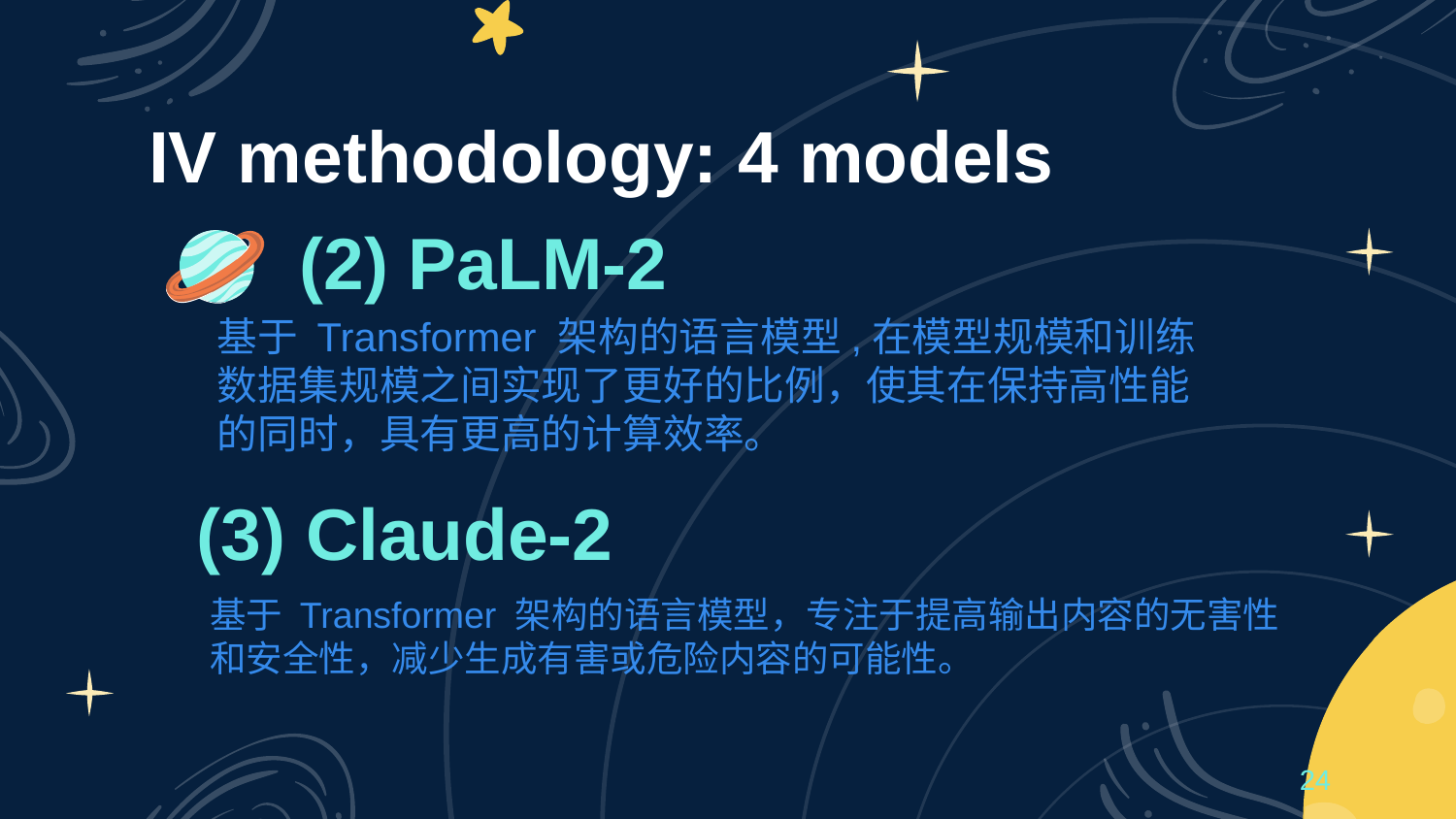

# IV methodology: 4 models
(2) PaLM-2

基于 Transformer 架构的语言模型,在模型规模和训练数据集规模之间实现了更好的比例，使其在保持高性能的同时，具有更高的计算效率。
(3) Claude-2
基于 Transformer 架构的语言模型，专注于提高输出内容的无害性和安全性，减少生成有害或危险内容的可能性。
24